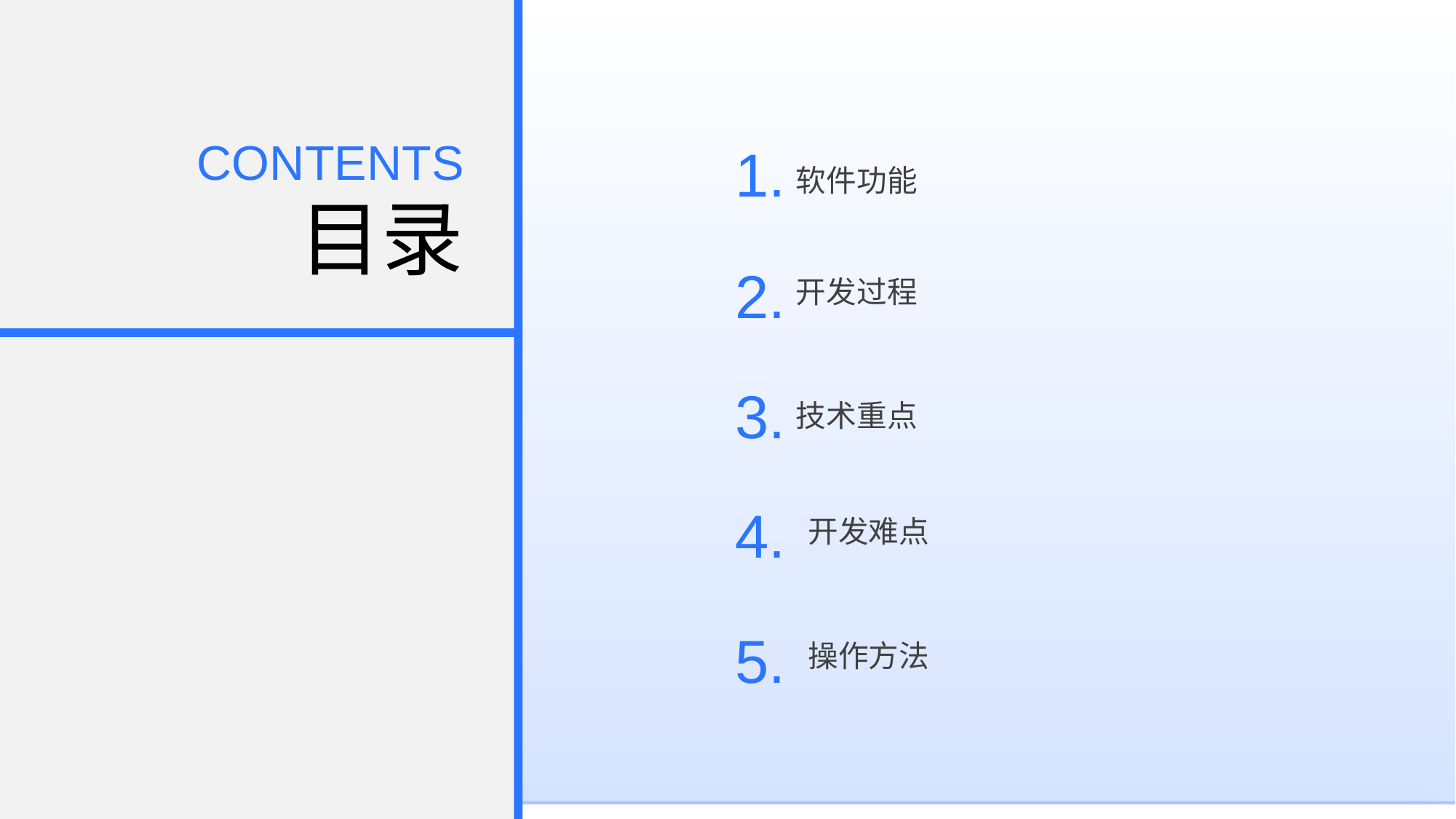

软件功能
1.
CONTENTS
目录
开发过程
2.

技术重点
3.
开发难点
4.
操作方法
5.